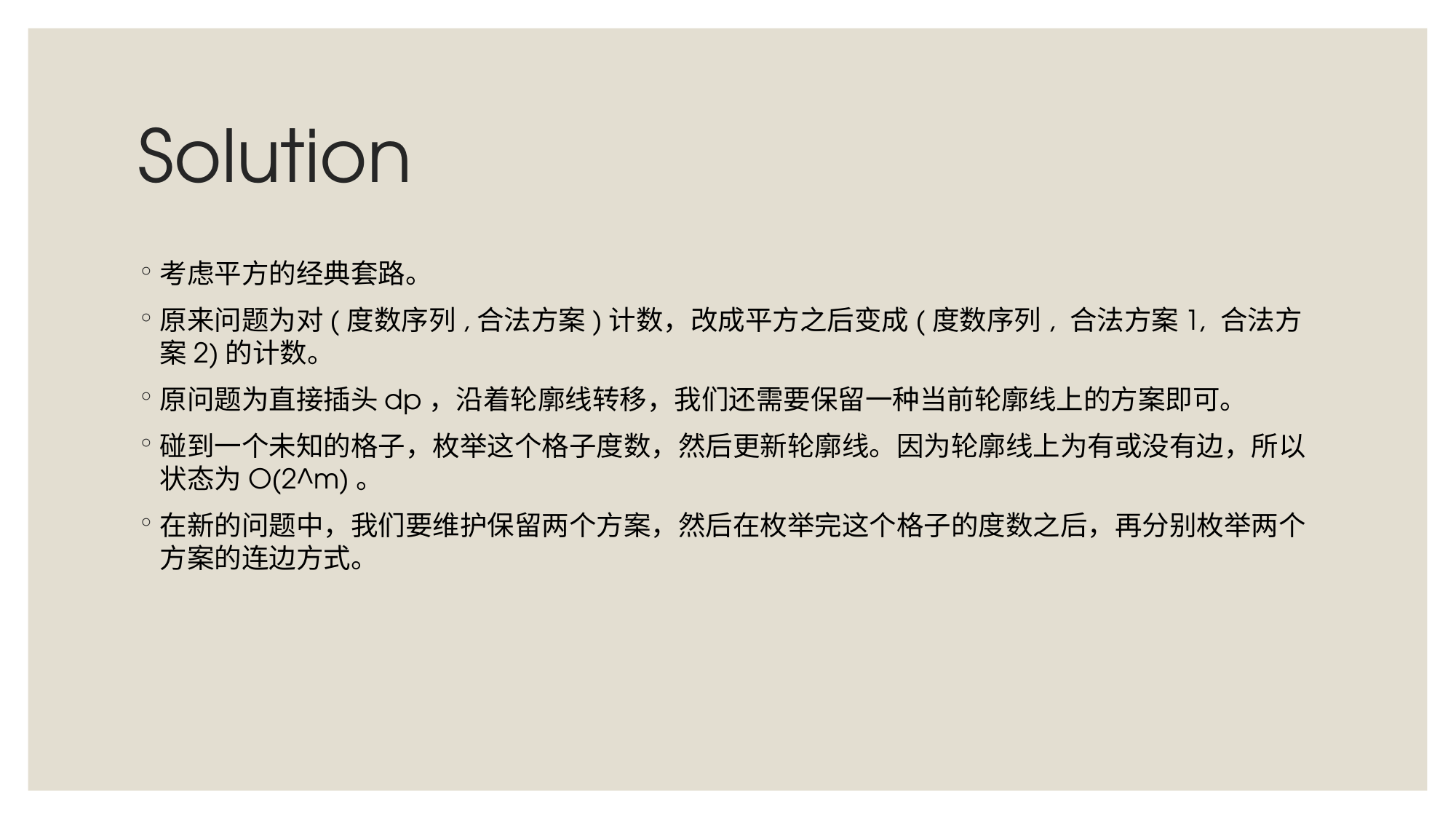

# Solution
考虑平方的经典套路。
原来问题为对(度数序列,合法方案)计数，改成平方之后变成(度数序列, 合法方案1, 合法方案2)的计数。
原问题为直接插头dp，沿着轮廓线转移，我们还需要保留一种当前轮廓线上的方案即可。
碰到一个未知的格子，枚举这个格子度数，然后更新轮廓线。因为轮廓线上为有或没有边，所以状态为O(2^m)。
在新的问题中，我们要维护保留两个方案，然后在枚举完这个格子的度数之后，再分别枚举两个方案的连边方式。